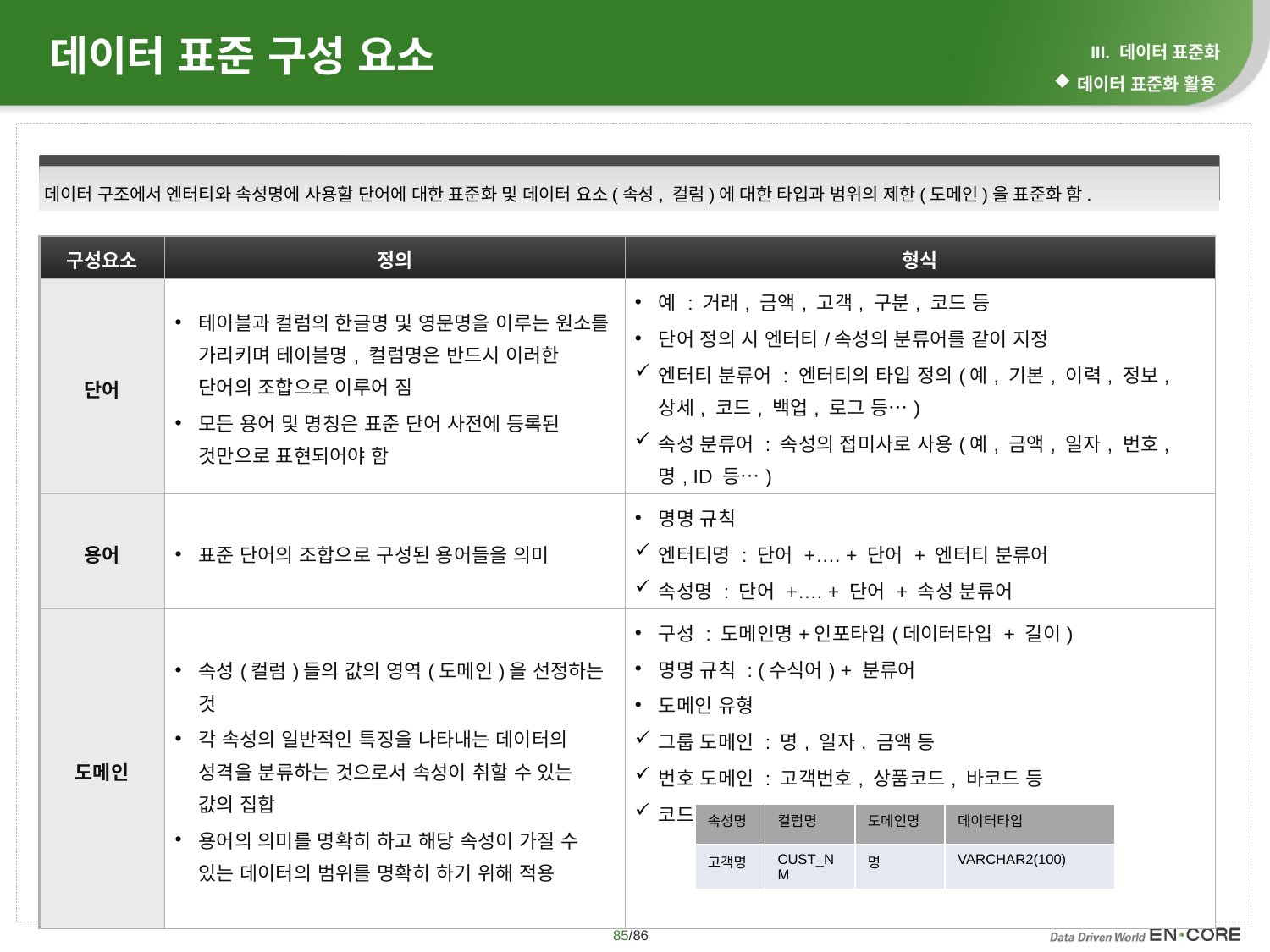

III. 데이터 표준화
데이터 표준화 활용
데이터 표준 구성 요소
데이터 구조에서 엔터티와 속성명에 사용할 단어에 대한 표준화 및 데이터 요소(속성, 컬럼)에 대한 타입과 범위의 제한(도메인)을 표준화 함.
| 구성요소 | 정의 | 형식 |
| --- | --- | --- |
| 단어 | 테이블과 컬럼의 한글명 및 영문명을 이루는 원소를 가리키며 테이블명, 컬럼명은 반드시 이러한 단어의 조합으로 이루어 짐 모든 용어 및 명칭은 표준 단어 사전에 등록된 것만으로 표현되어야 함 | 예 : 거래, 금액, 고객, 구분, 코드 등 단어 정의 시 엔터티/속성의 분류어를 같이 지정 엔터티 분류어 : 엔터티의 타입 정의(예, 기본, 이력, 정보, 상세, 코드, 백업, 로그 등…) 속성 분류어 : 속성의 접미사로 사용(예, 금액, 일자, 번호, 명, ID 등…) |
| 용어 | 표준 단어의 조합으로 구성된 용어들을 의미 | 명명 규칙 엔터티명 : 단어 +…. + 단어 + 엔터티 분류어 속성명 : 단어 +…. + 단어 + 속성 분류어 |
| 도메인 | 속성(컬럼)들의 값의 영역(도메인)을 선정하는 것 각 속성의 일반적인 특징을 나타내는 데이터의 성격을 분류하는 것으로서 속성이 취할 수 있는 값의 집합 용어의 의미를 명확히 하고 해당 속성이 가질 수 있는 데이터의 범위를 명확히 하기 위해 적용 | 구성 : 도메인명+인포타입(데이터타입 + 길이) 명명 규칙 : (수식어) + 분류어 도메인 유형 그룹 도메인 : 명, 일자, 금액 등 번호 도메인 : 고객번호, 상품코드, 바코드 등 코드 도메인 : 고객구분코드, 상품분류코드 등 |
| 속성명 | 컬럼명 | 도메인명 | 데이터타입 |
| --- | --- | --- | --- |
| 고객명 | CUST\_NM | 명 | VARCHAR2(100) |